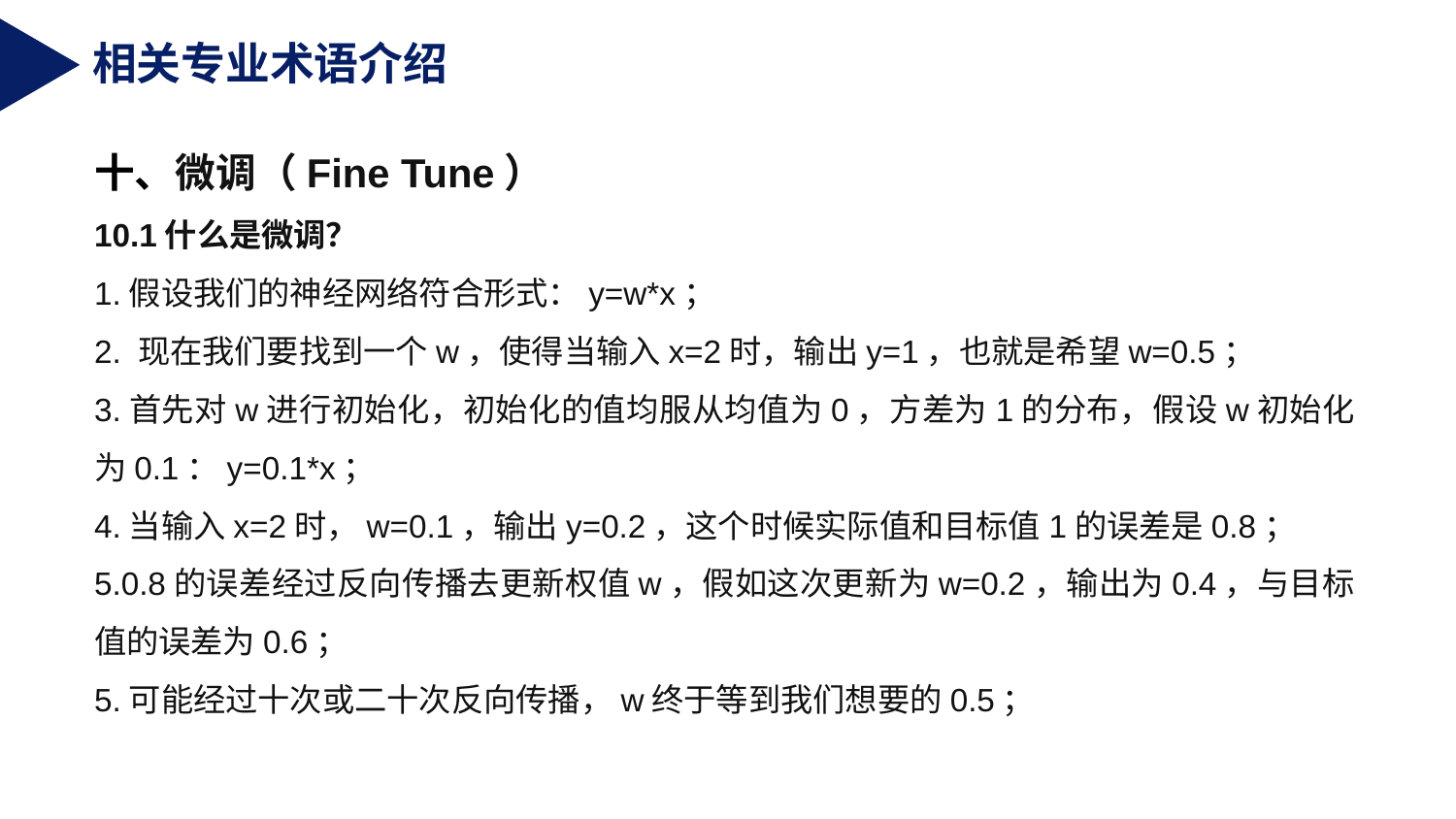

相关专业术语介绍
十、微调（Fine Tune）
10.1什么是微调？
1.假设我们的神经网络符合形式：y=w*x；
2. 现在我们要找到一个w，使得当输入x=2时，输出y=1，也就是希望w=0.5；
3.首先对w进行初始化，初始化的值均服从均值为0，方差为1的分布，假设w初始化为0.1：y=0.1*x；
4.当输入x=2时，w=0.1，输出y=0.2，这个时候实际值和目标值1的误差是0.8；
5.0.8的误差经过反向传播去更新权值w，假如这次更新为w=0.2，输出为0.4，与目标值的误差为0.6；
5.可能经过十次或二十次反向传播，w终于等到我们想要的0.5；